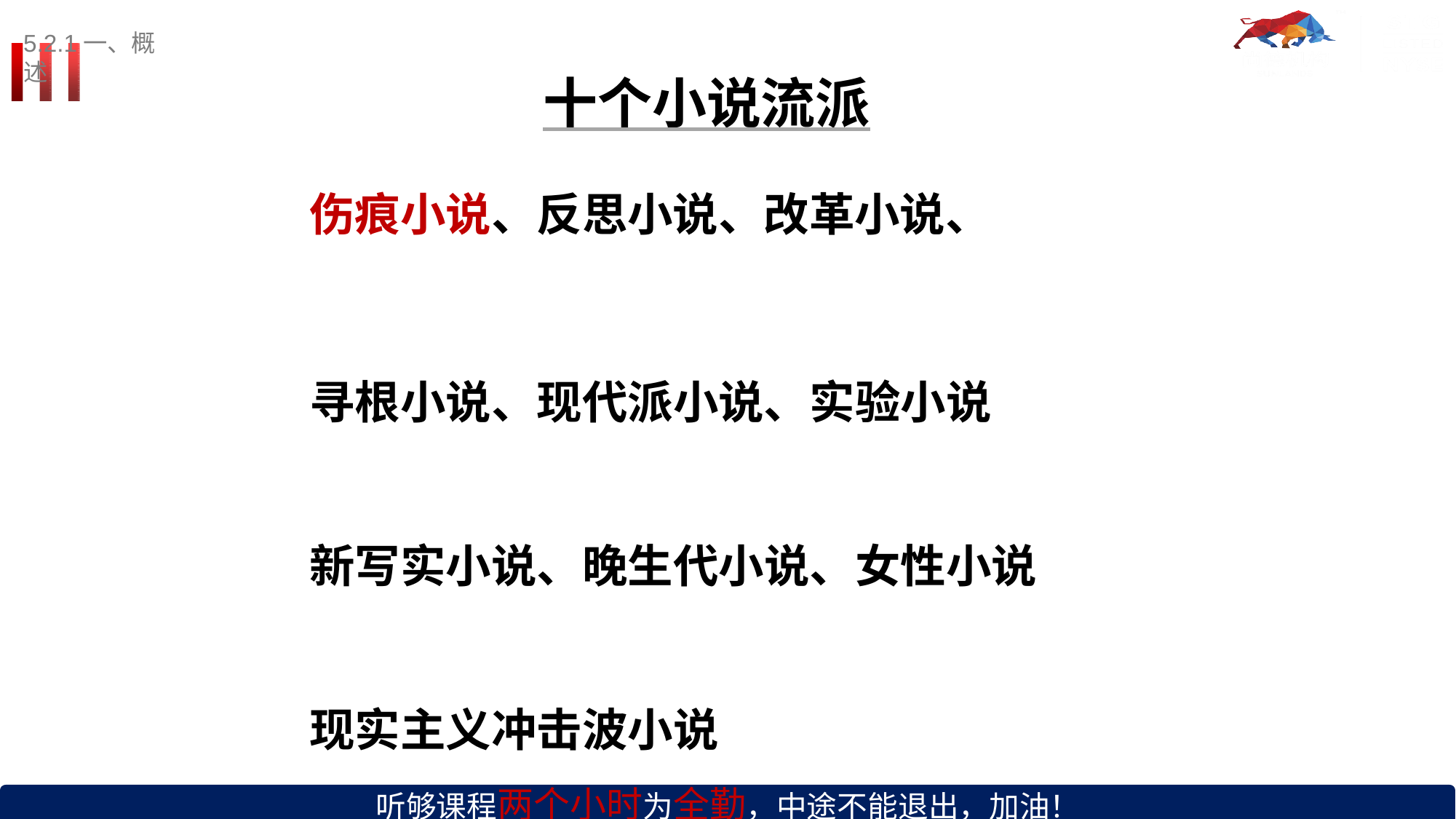

5.2.1一、概述

# 十个小说流派
伤痕小说、反思小说、改革小说、
寻根小说、现代派小说、实验小说 新写实小说、晚生代小说、女性小说 现实主义冲击波小说

听够课程两个小时为全勤，中途不能退出，加油！